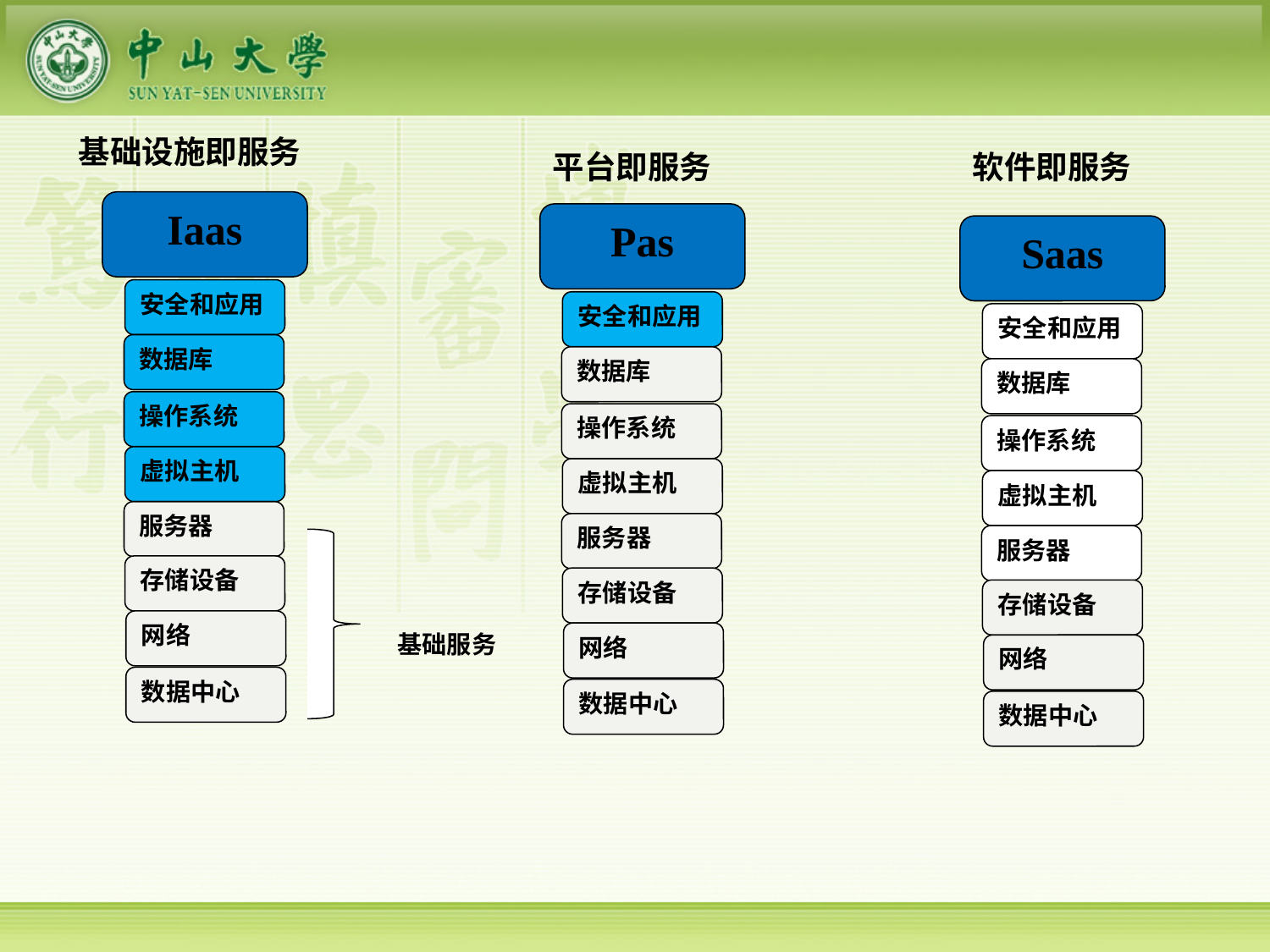

基础设施即服务
平台即服务
软件即服务
Iaas
Pas
Saas
安全和应用
安全和应用
安全和应用
数据库
数据库
数据库
操作系统
操作系统
操作系统
虚拟主机
虚拟主机
虚拟主机
服务器
服务器
服务器

存储设备
存储设备
存储设备
网络
基础服务
网络
网络
数据中心
数据中心
数据中心

83